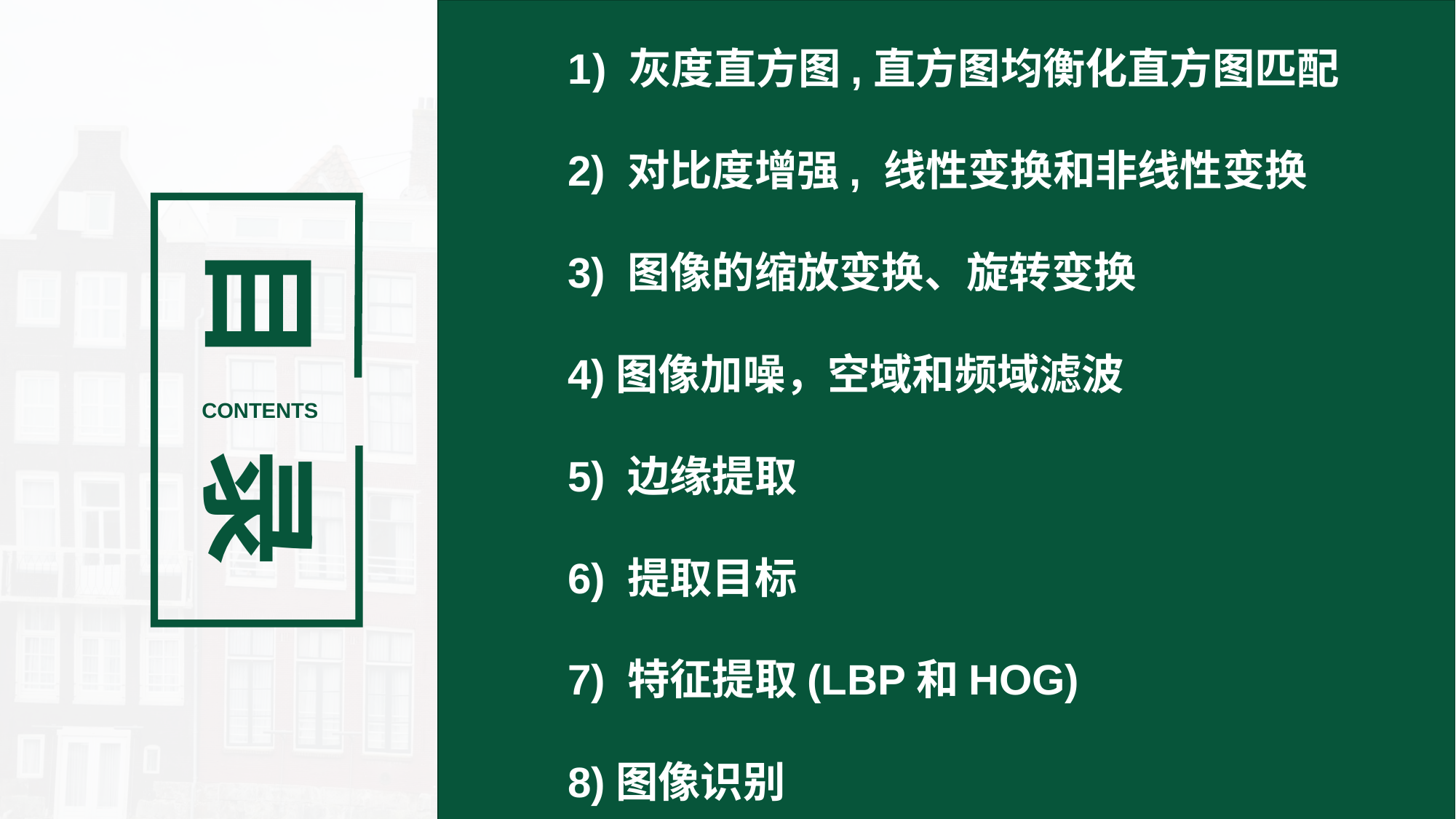

灰度直方图,直方图均衡化直方图匹配

2) 对比度增强, 线性变换和非线性变换

3) 图像的缩放变换、旋转变换

4)图像加噪，空域和频域滤波

5) 边缘提取

6) 提取目标

7) 特征提取(LBP和HOG)

8)图像识别

目   录
CONTENTS